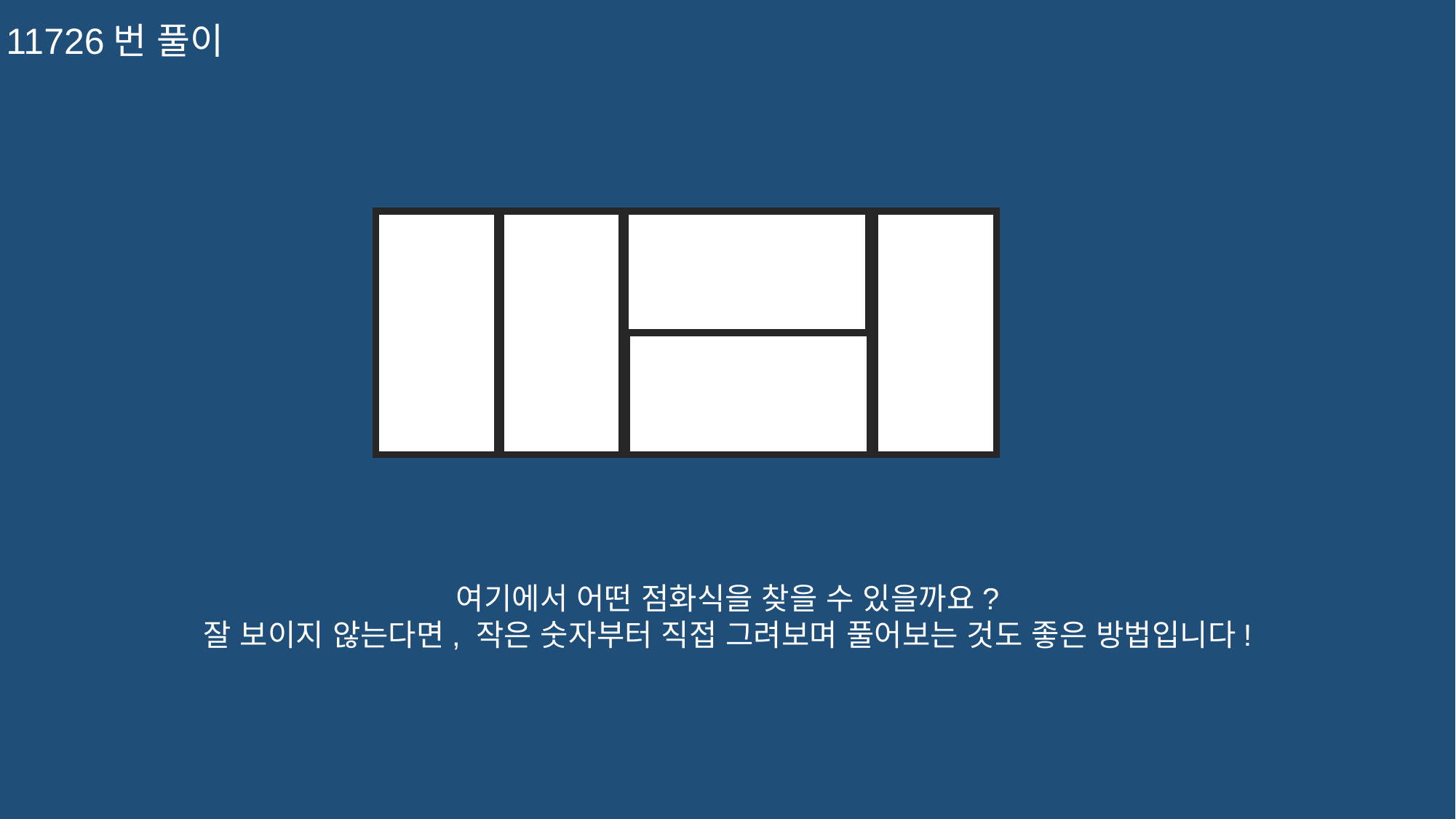

11726번 풀이

여기에서 어떤 점화식을 찾을 수 있을까요?
잘 보이지 않는다면, 작은 숫자부터 직접 그려보며 풀어보는 것도 좋은 방법입니다!